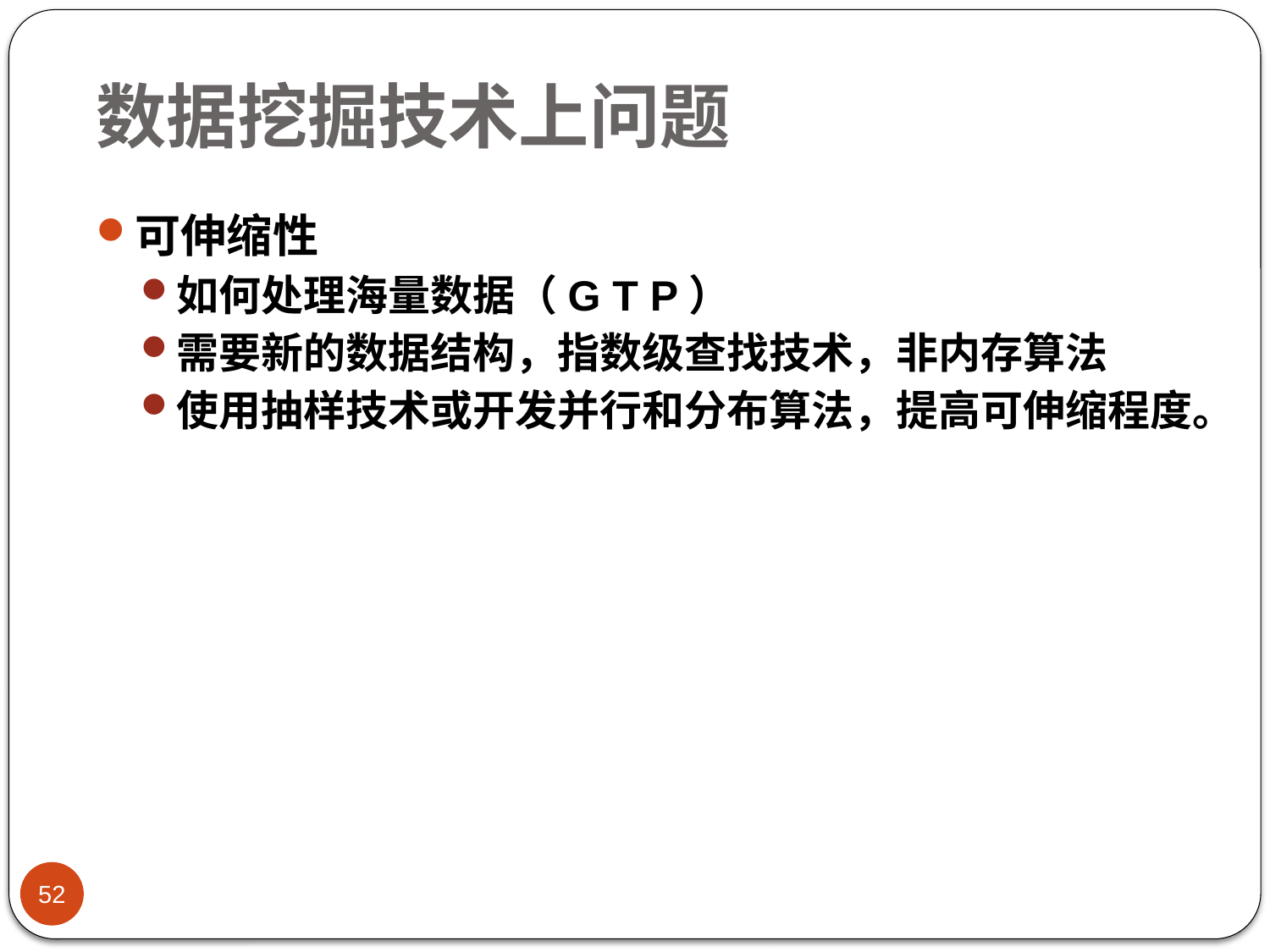

# 数据挖掘技术上问题
可伸缩性
如何处理海量数据（G T P）
需要新的数据结构，指数级查找技术，非内存算法
使用抽样技术或开发并行和分布算法，提高可伸缩程度。
52